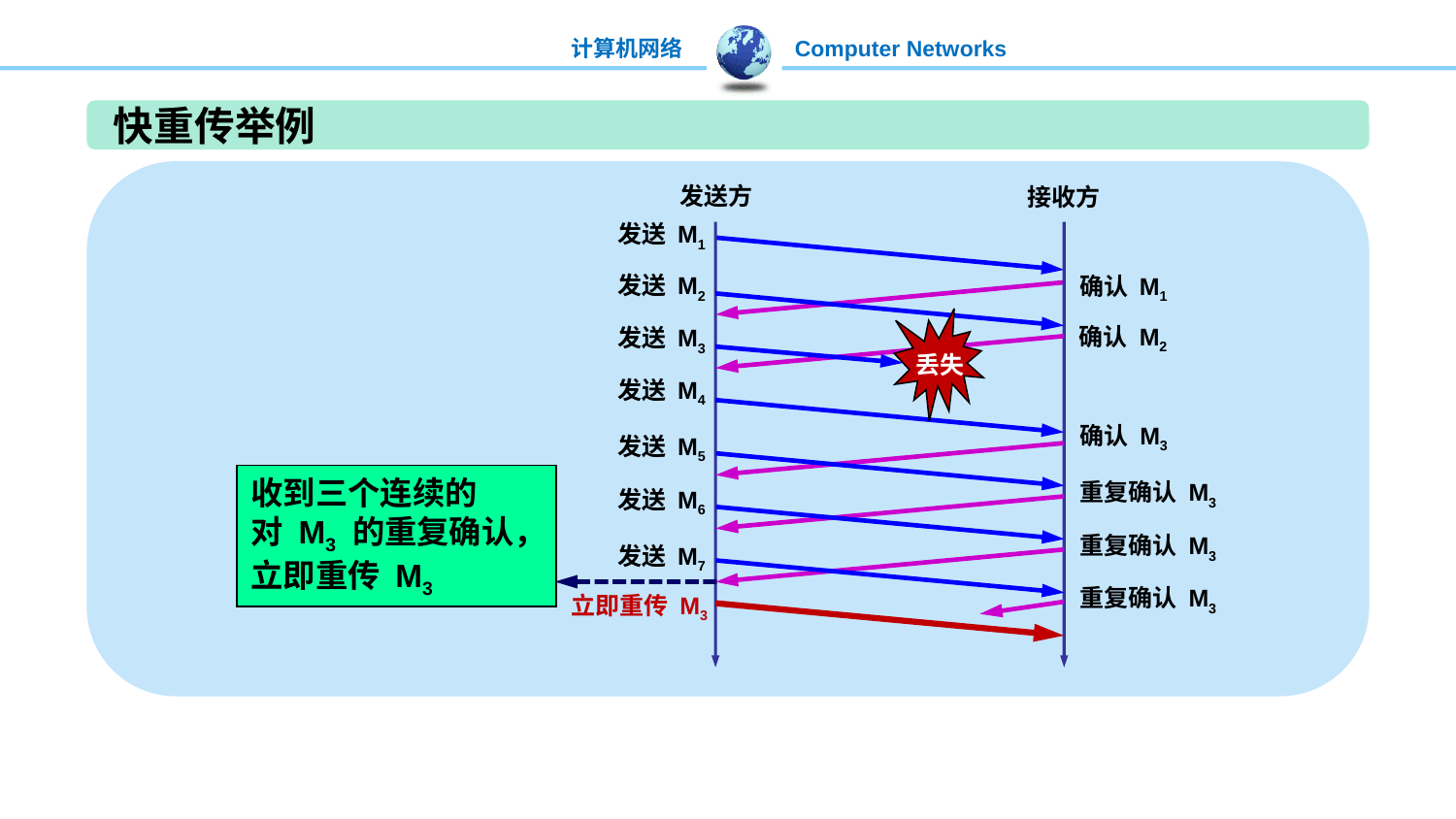

快重传举例

发送方
接收方
发送 M1

发送 M2

 确认 M1

丢失

发送 M3
 确认 M2

发送 M4

 确认 M3

发送 M5

收到三个连续的
对 M3 的重复确认，立即重传 M3

 重复确认 M3

发送 M6

 重复确认 M3

发送 M7

 重复确认 M3

立即重传 M3